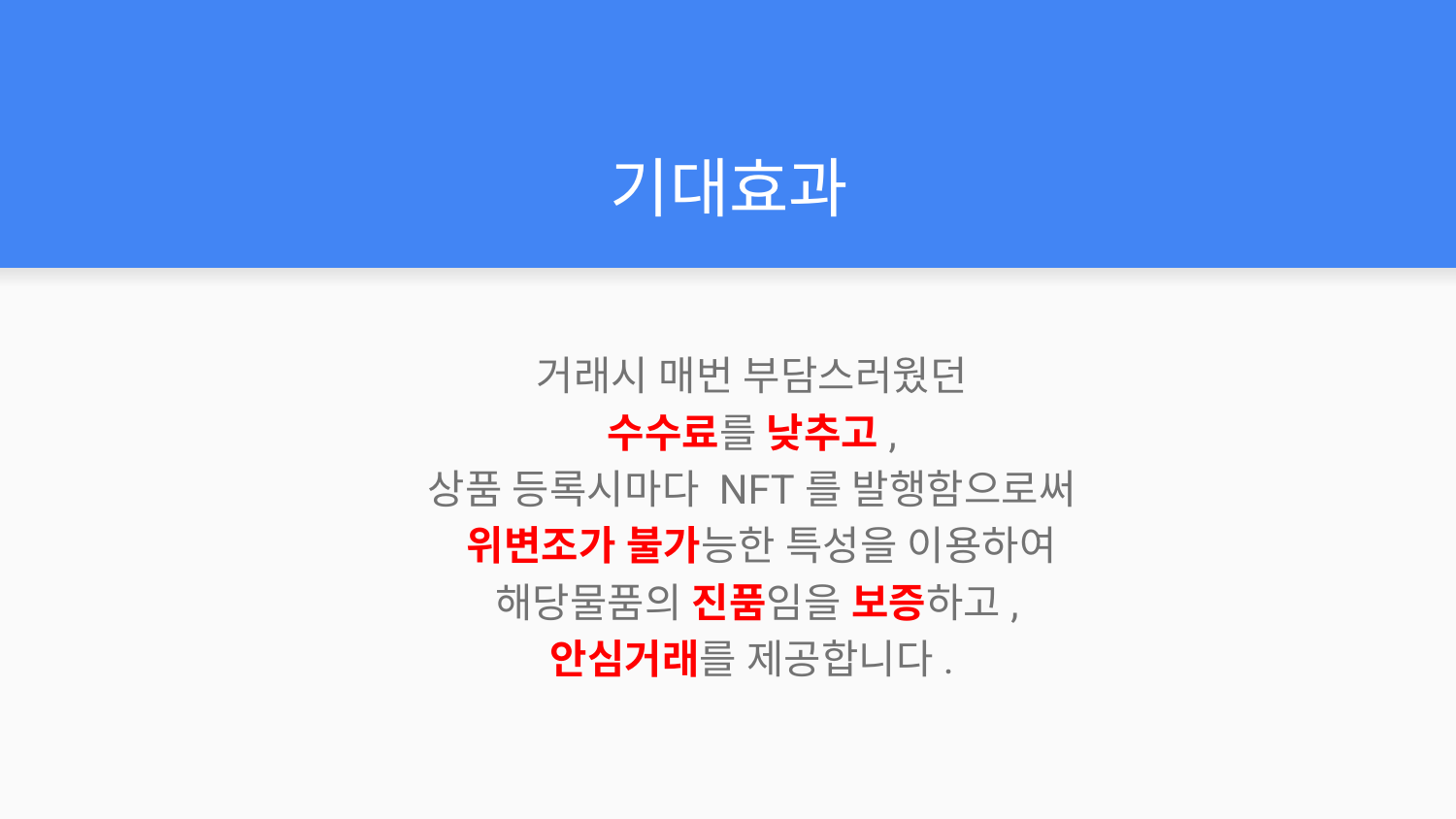

# 기대효과
거래시 매번 부담스러웠던
수수료를 낮추고,
상품 등록시마다 NFT를 발행함으로써
 위변조가 불가능한 특성을 이용하여
 해당물품의 진품임을 보증하고,
안심거래를 제공합니다.